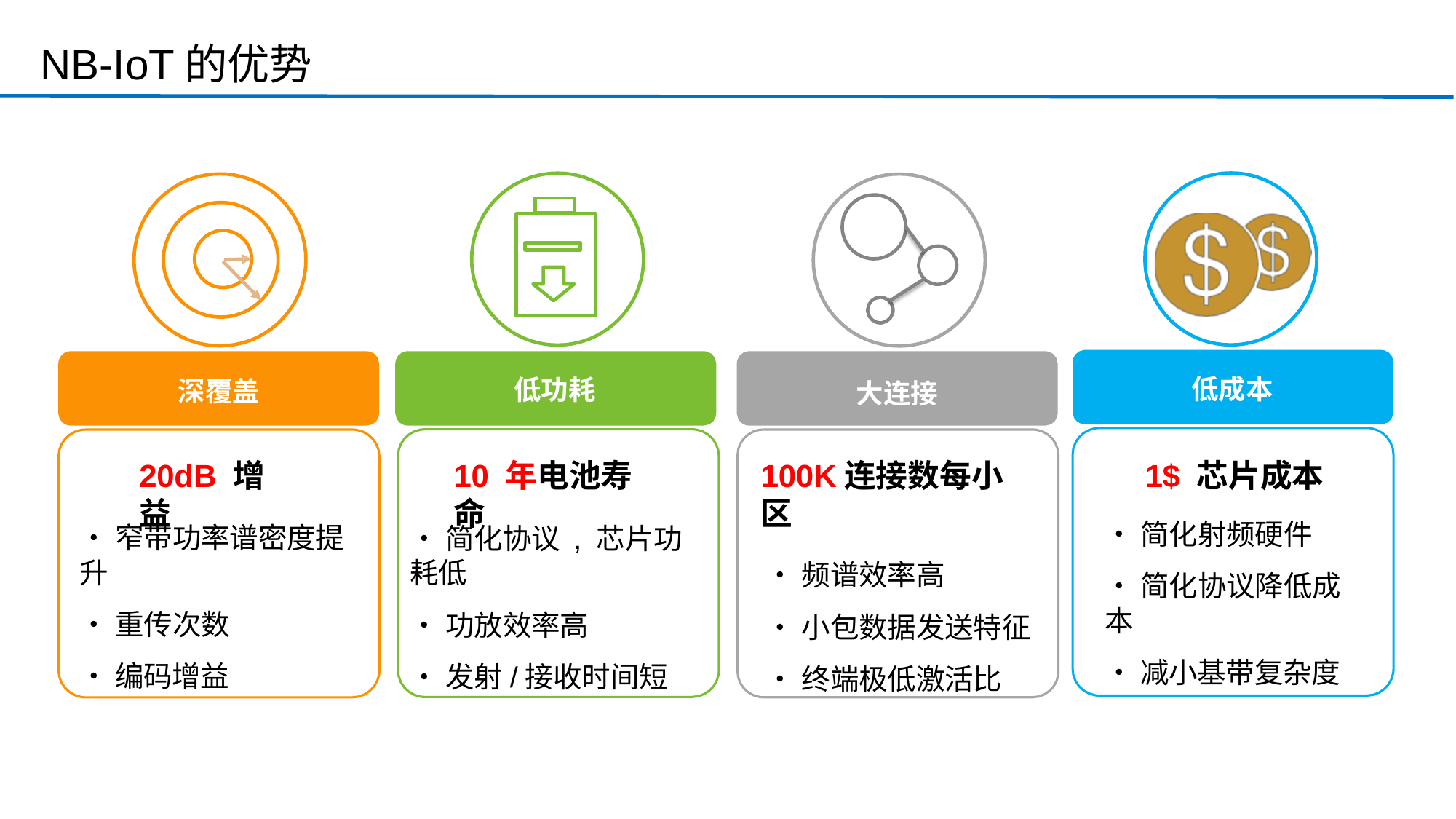

NB-IoT的优势

低成本
低功耗
深覆盖
大连接

20dB 增益
10 年电池寿命
100K连接数每小区
•频谱效率高
•小包数据发送特征
•终端极低激活比
1$ 芯片成本
•简化射频硬件
•简化协议降低成本
•减小基带复杂度
•窄带功率谱密度提升
•重传次数
•编码增益
•简化协议 , 芯片功耗低
•功放效率高
•发射/接收时间短